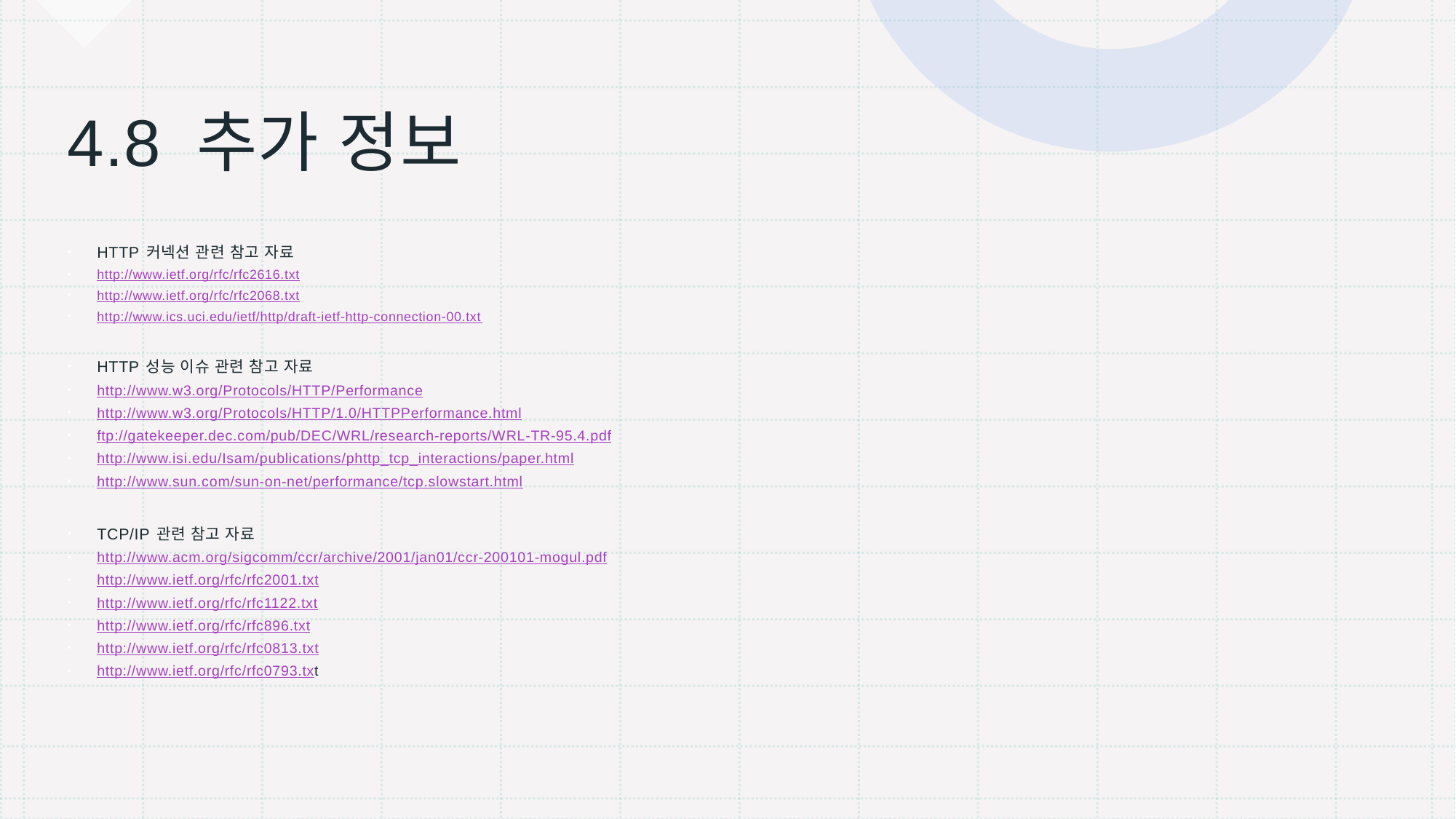

# 4.8 추가 정보
HTTP 커넥션 관련 참고 자료
http://www.ietf.org/rfc/rfc2616.txt
http://www.ietf.org/rfc/rfc2068.txt
http://www.ics.uci.edu/ietf/http/draft-ietf-http-connection-00.txt

HTTP 성능 이슈 관련 참고 자료
http://www.w3.org/Protocols/HTTP/Performance
http://www.w3.org/Protocols/HTTP/1.0/HTTPPerformance.html
ftp://gatekeeper.dec.com/pub/DEC/WRL/research-reports/WRL-TR-95.4.pdf
http://www.isi.edu/Isam/publications/phttp_tcp_interactions/paper.html
http://www.sun.com/sun-on-net/performance/tcp.slowstart.html

TCP/IP 관련 참고 자료
http://www.acm.org/sigcomm/ccr/archive/2001/jan01/ccr-200101-mogul.pdf
http://www.ietf.org/rfc/rfc2001.txt
http://www.ietf.org/rfc/rfc1122.txt
http://www.ietf.org/rfc/rfc896.txt
http://www.ietf.org/rfc/rfc0813.txt
http://www.ietf.org/rfc/rfc0793.txt